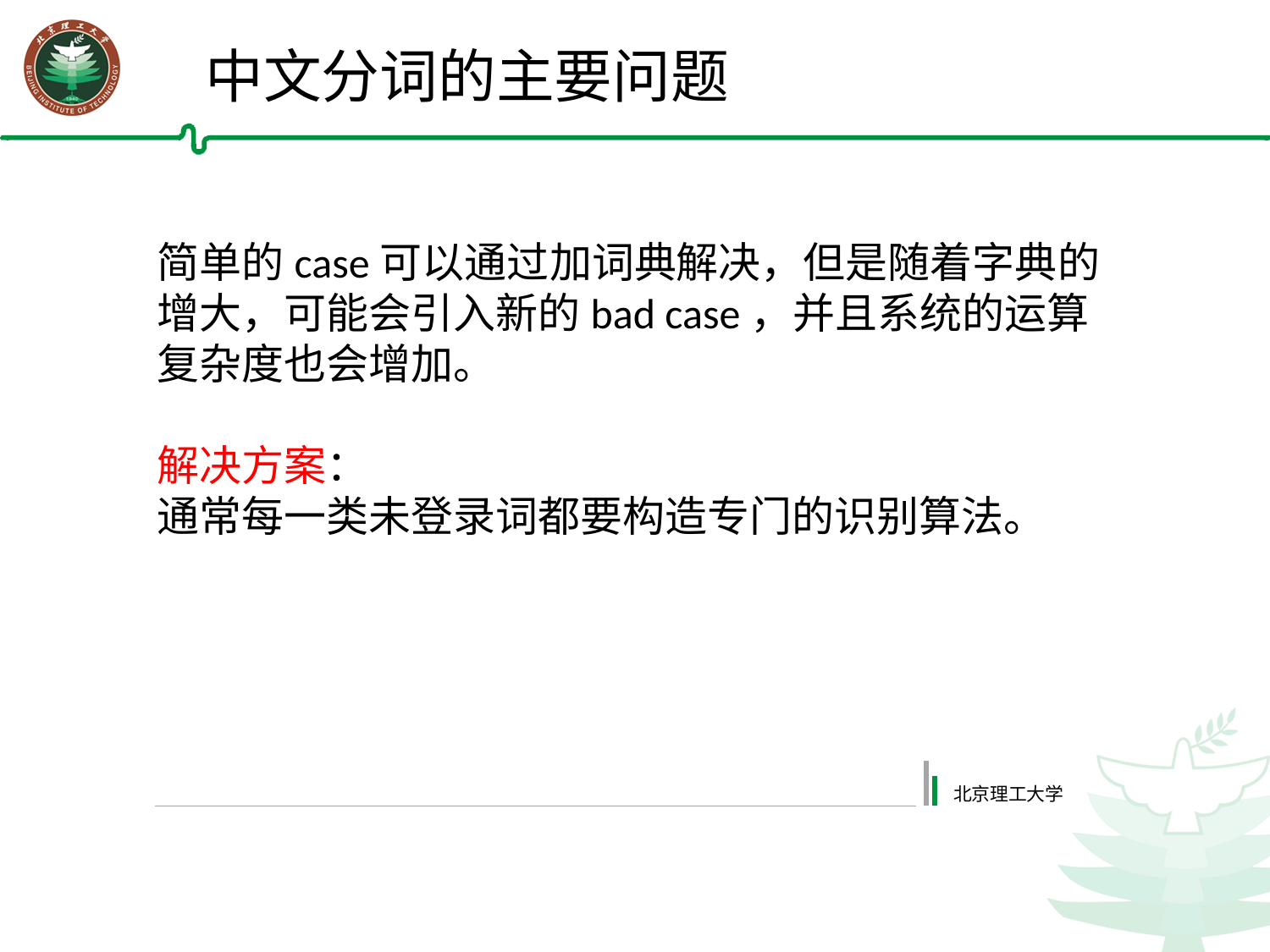

中文分词的主要问题
简单的case可以通过加词典解决，但是随着字典的增大，可能会引入新的bad case，并且系统的运算复杂度也会增加。

解决方案：
通常每一类未登录词都要构造专门的识别算法。

北京理工大学